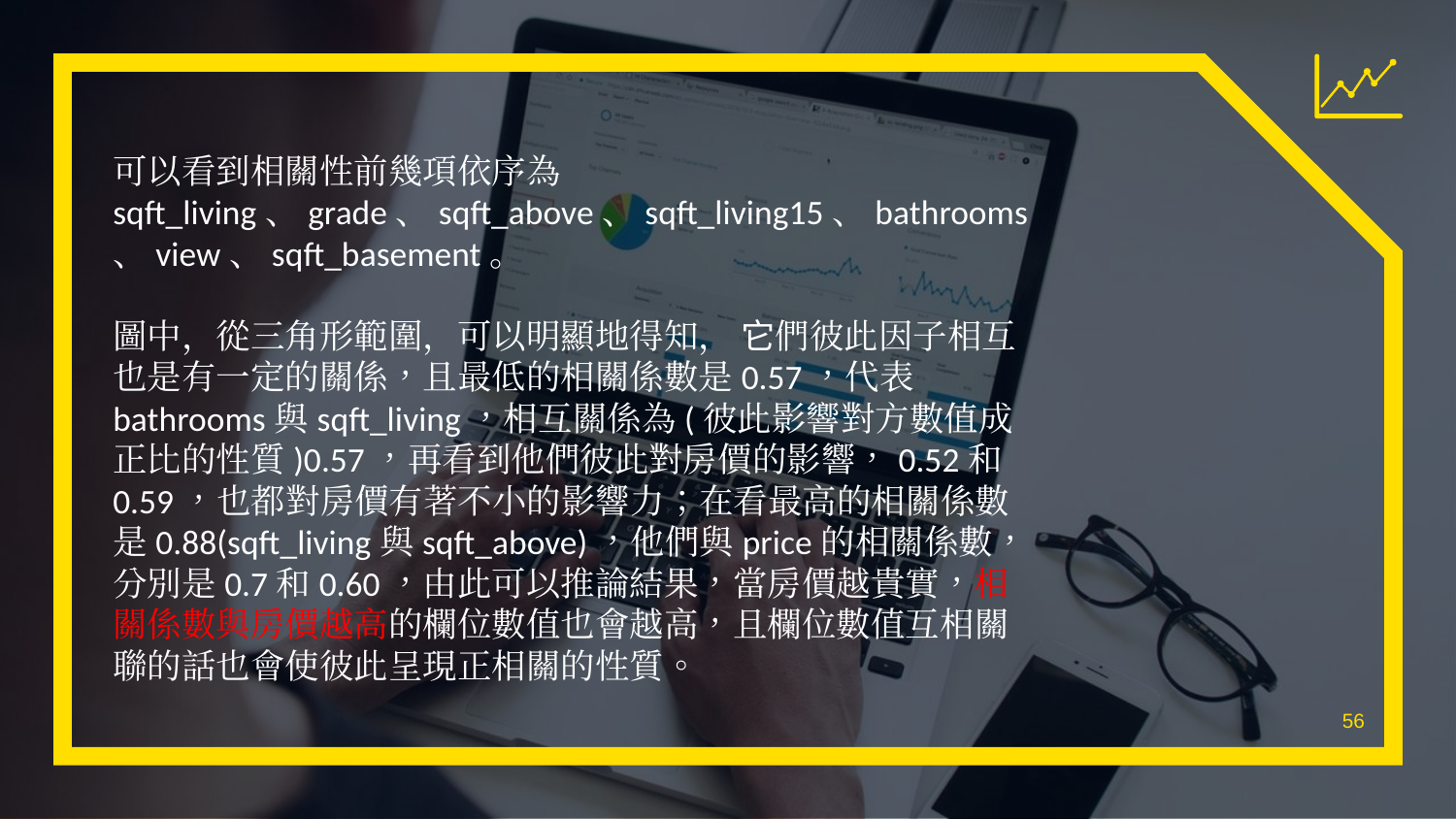

可以看到相關性前幾項依序為sqft_living、grade、sqft_above、sqft_living15、bathrooms、view、sqft_basement。

圖中，從三角形範圍，可以明顯地得知， 它們彼此因子相互也是有一定的關係，且最低的相關係數是0.57，代表bathrooms與sqft_living，相互關係為(彼此影響對方數值成正比的性質)0.57，再看到他們彼此對房價的影響，0.52和0.59，也都對房價有著不小的影響力；在看最高的相關係數是0.88(sqft_living與sqft_above)，他們與price的相關係數，分別是0.7和0.60，由此可以推論結果，當房價越貴實，相關係數與房價越高的欄位數值也會越高，且欄位數值互相關聯的話也會使彼此呈現正相關的性質。
56